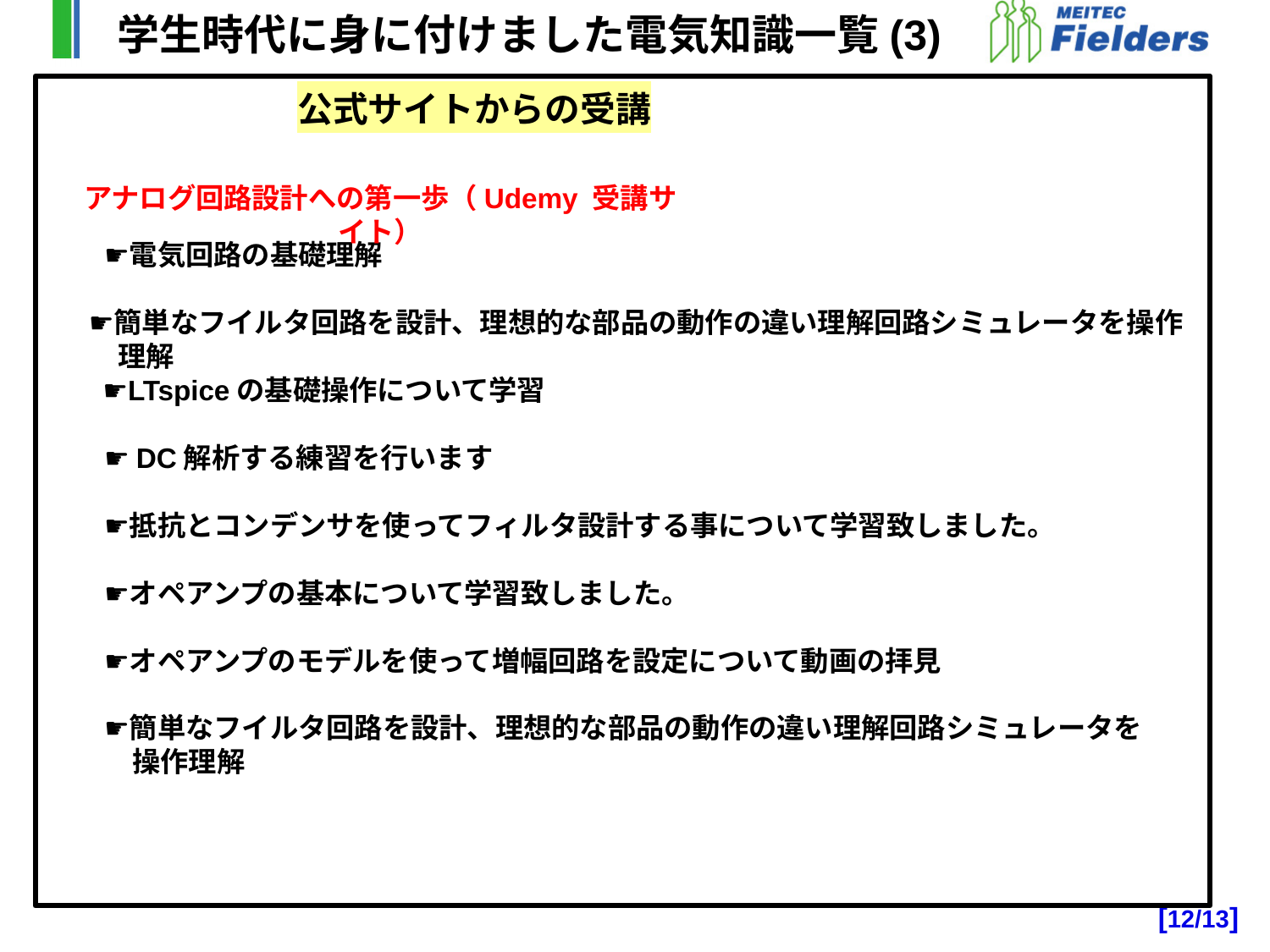

学生時代に身に付けました電気知識一覧(3)

　　☛電気回路の基礎理解

　  ☛簡単なフイルタ回路を設計、理想的な部品の動作の違い理解回路シミュレータを操作
          理解
       ☛LTspiceの基礎操作について学習

　　☛DC解析する練習を行います

　　☛抵抗とコンデンサを使ってフィルタ設計する事について学習致しました。

　　☛オペアンプの基本について学習致しました。

　　☛オペアンプのモデルを使って増幅回路を設定について動画の拝見

　　☛簡単なフイルタ回路を設計、理想的な部品の動作の違い理解回路シミュレータを
　　　操作理解

公式サイトからの受講
アナログ回路設計への第一歩（Udemy 受講サイト）

[12/13]